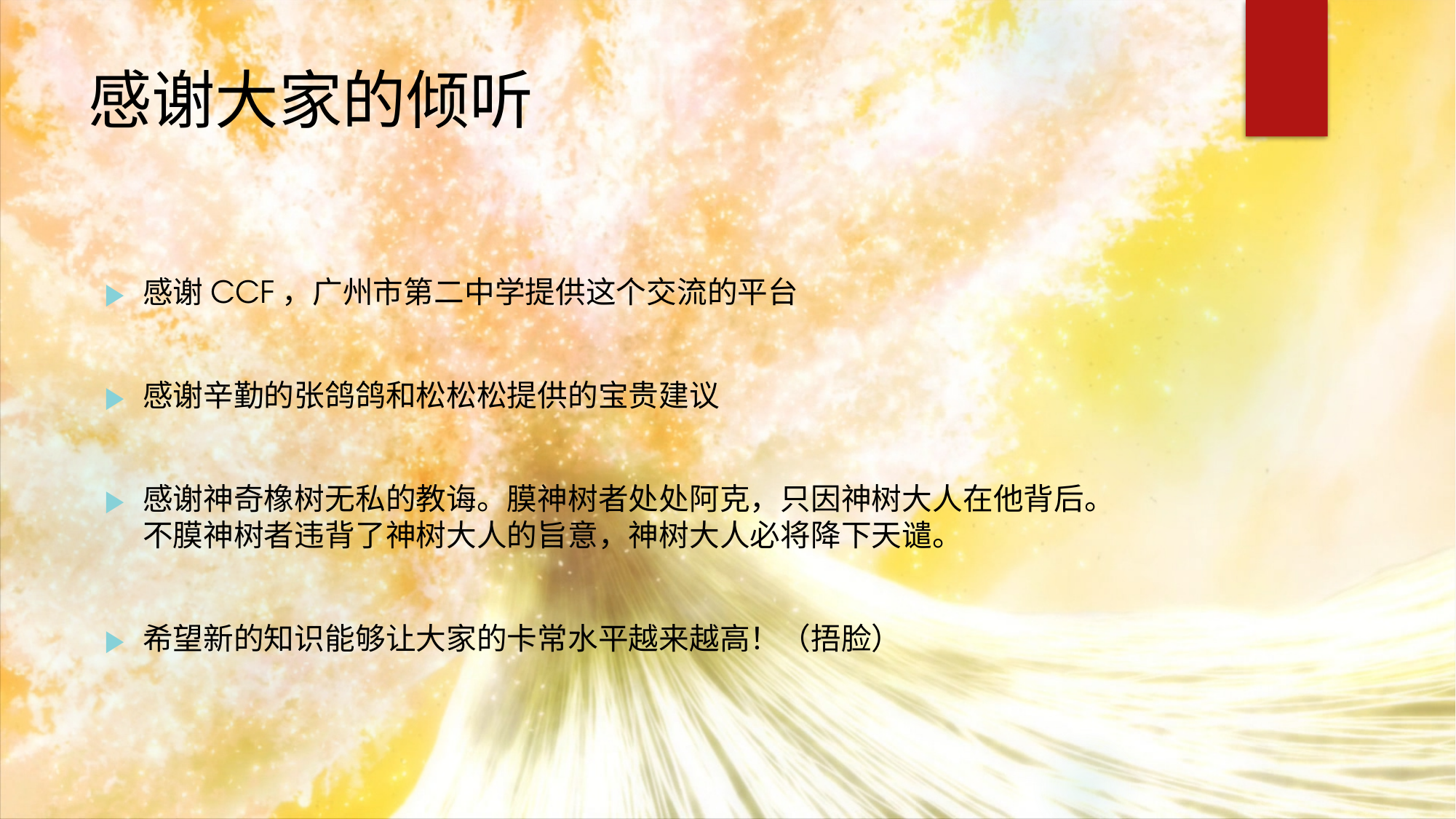

# 感谢大家的倾听
感谢CCF，广州市第二中学提供这个交流的平台

感谢辛勤的张鸽鸽和松松松提供的宝贵建议

感谢神奇橡树无私的教诲。膜神树者处处阿克，只因神树大人在他背后。不膜神树者违背了神树大人的旨意，神树大人必将降下天谴。

希望新的知识能够让大家的卡常水平越来越高！（捂脸）